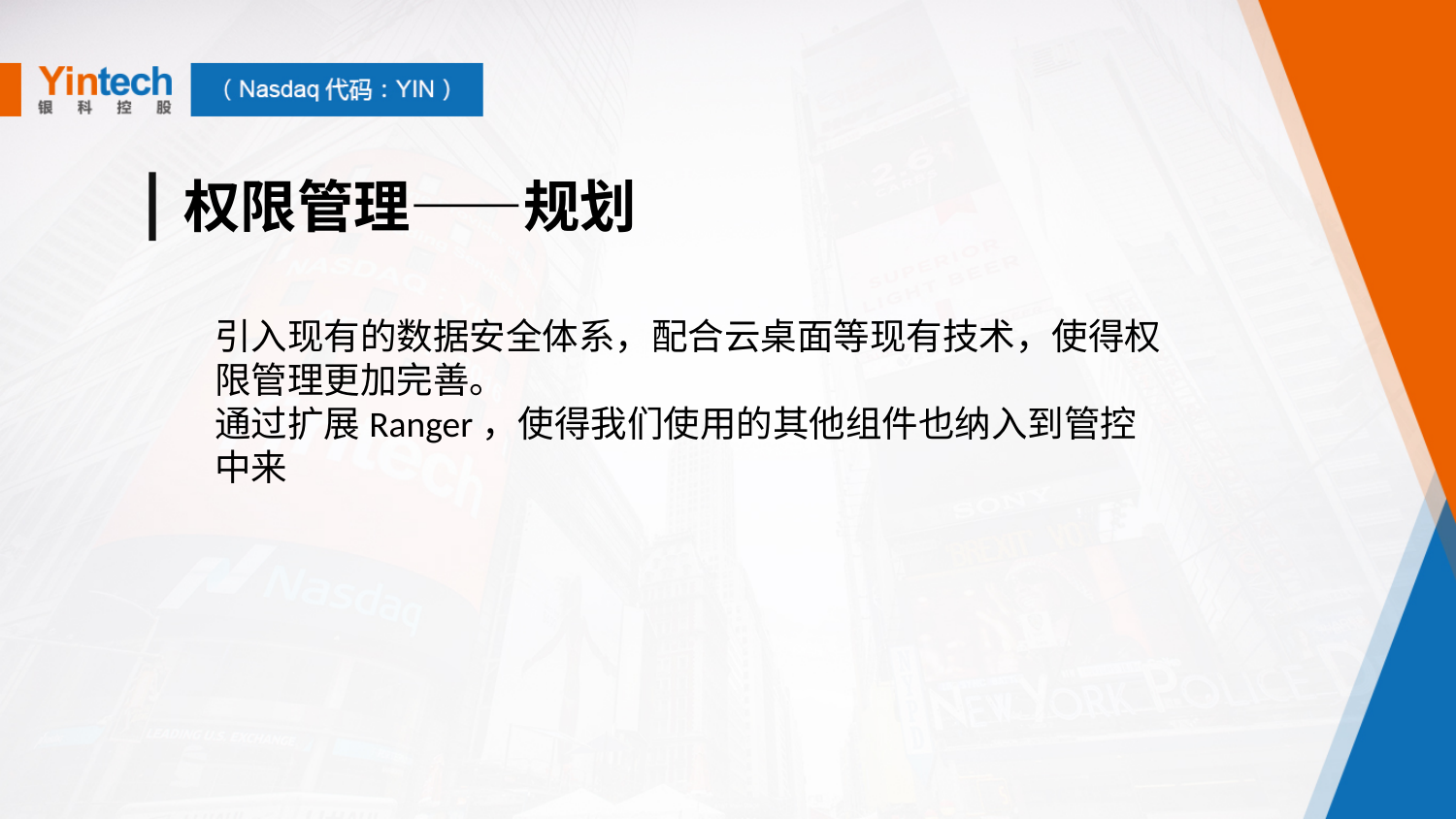

权限管理——规划

引入现有的数据安全体系，配合云桌面等现有技术，使得权限管理更加完善。
通过扩展Ranger，使得我们使用的其他组件也纳入到管控中来